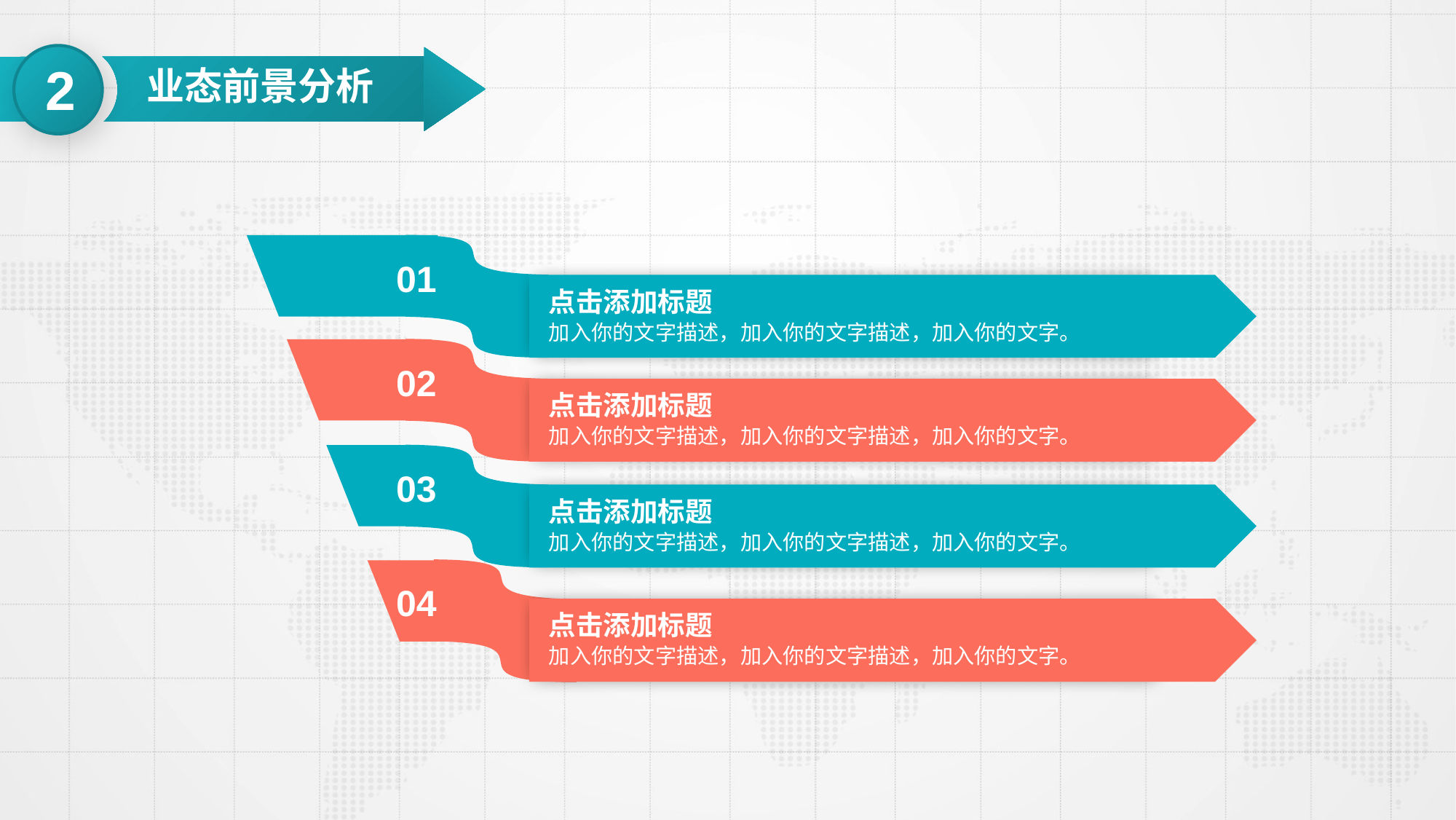

2
业态前景分析

01

点击添加标题
加入你的文字描述，加入你的文字描述，加入你的文字。

02

点击添加标题
加入你的文字描述，加入你的文字描述，加入你的文字。

03

点击添加标题
加入你的文字描述，加入你的文字描述，加入你的文字。

04

点击添加标题
加入你的文字描述，加入你的文字描述，加入你的文字。